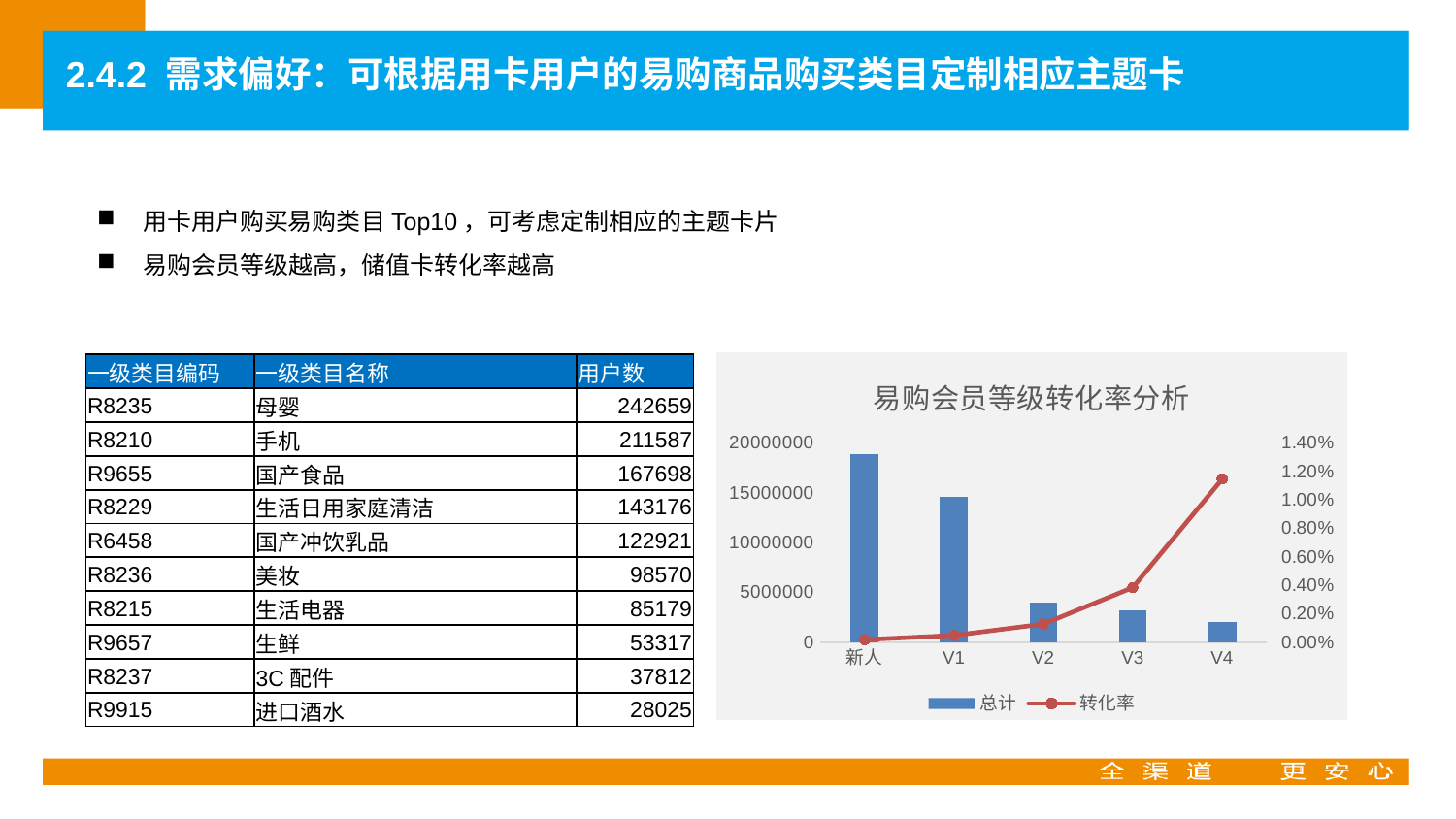

2.4.2 需求偏好：可根据用卡用户的易购商品购买类目定制相应主题卡
用卡用户购买易购类目Top10，可考虑定制相应的主题卡片
易购会员等级越高，储值卡转化率越高

### Chart: 易购会员等级转化率分析

| Category | 总计 | 转化率 |
|---|---|---|
| 新人 | 18850013.0 | 0.0001813791852557343 |
| V1 | 14617523.0 | 0.0004794930030211001 |
| V2 | 4025707.0 | 0.0012785331868414667 |
| V3 | 3198352.0 | 0.003842291280009205 |
| V4 | 2033799.0 | 0.011473601865277738 |
| 一级类目编码 | 一级类目名称 | 用户数 |
| --- | --- | --- |
| R8235 | 母婴 | 242659 |
| R8210 | 手机 | 211587 |
| R9655 | 国产食品 | 167698 |
| R8229 | 生活日用家庭清洁 | 143176 |
| R6458 | 国产冲饮乳品 | 122921 |
| R8236 | 美妆 | 98570 |
| R8215 | 生活电器 | 85179 |
| R9657 | 生鲜 | 53317 |
| R8237 | 3C配件 | 37812 |
| R9915 | 进口酒水 | 28025 |